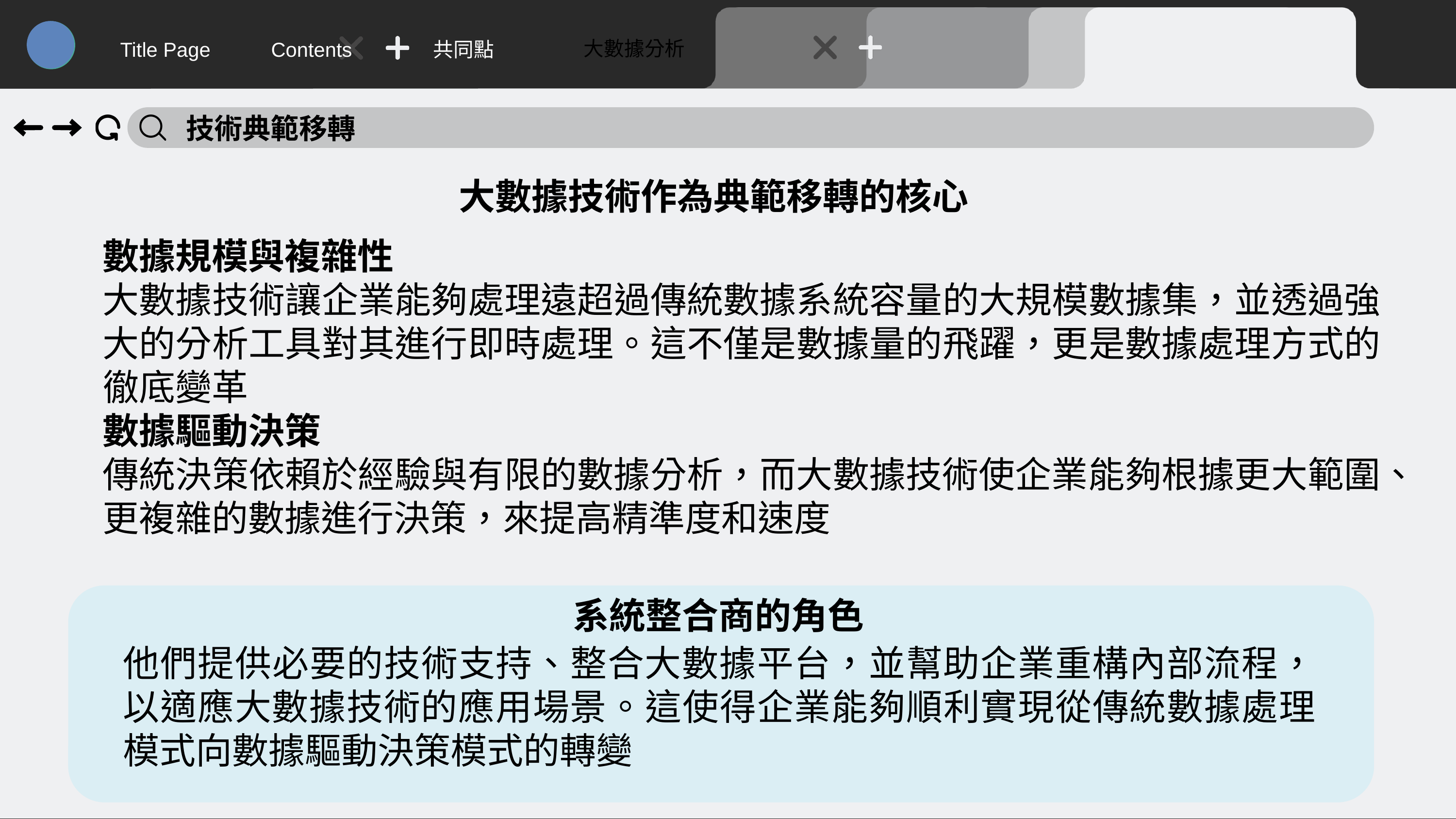

大數據分析
Title Page
Contents
共同點

技術典範移轉

大數據技術作為典範移轉的核心
數據規模與複雜性
大數據技術讓企業能夠處理遠超過傳統數據系統容量的大規模數據集，並透過強大的分析工具對其進行即時處理。這不僅是數據量的飛躍，更是數據處理方式的徹底變革
數據驅動決策
傳統決策依賴於經驗與有限的數據分析，而大數據技術使企業能夠根據更大範圍、更複雜的數據進行決策，來提高精準度和速度

系統整合商的角色
他們提供必要的技術支持、整合大數據平台，並幫助企業重構內部流程，以適應大數據技術的應用場景。這使得企業能夠順利實現從傳統數據處理模式向數據驅動決策模式的轉變
61